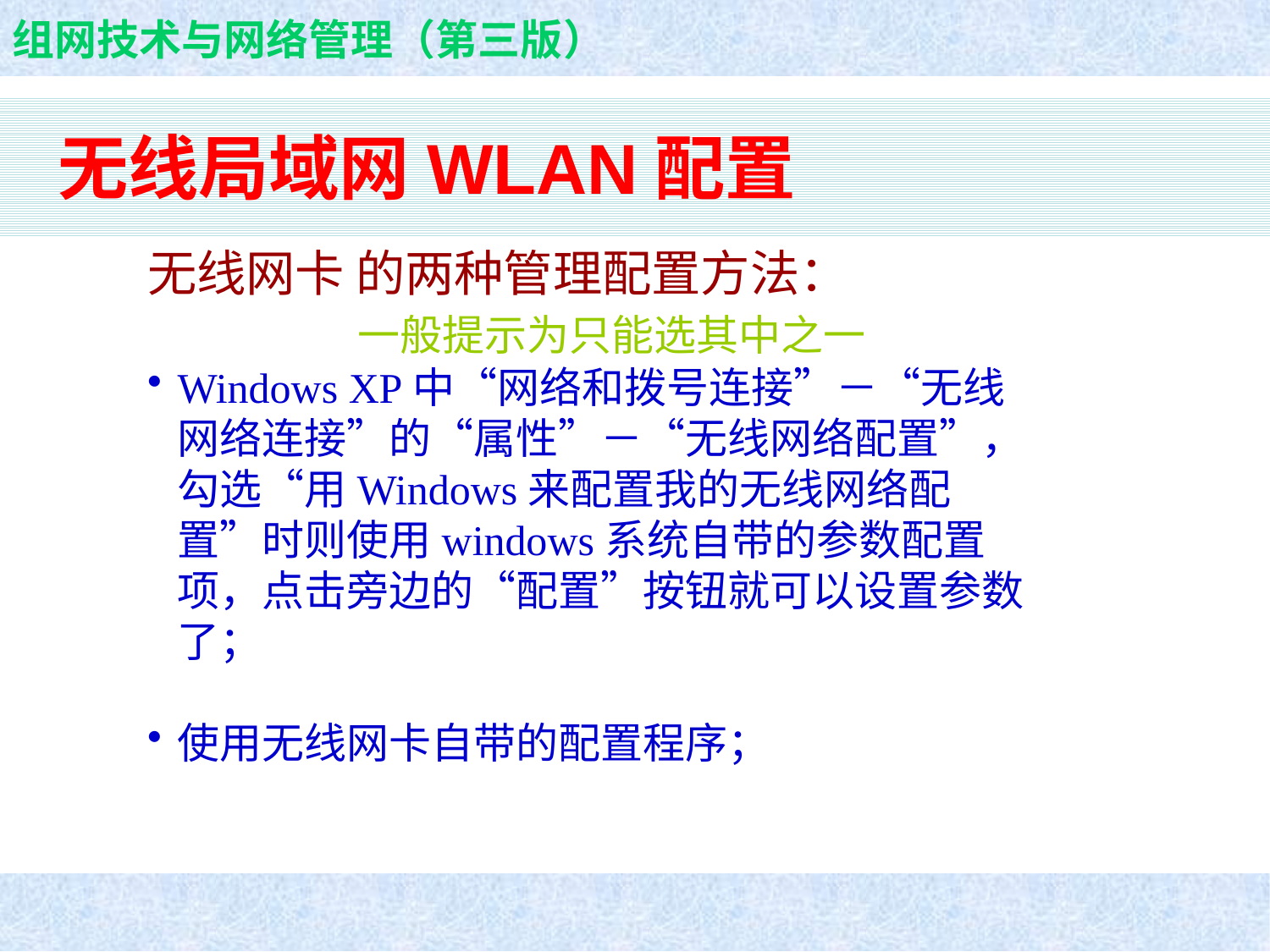

# 无线局域网WLAN配置
无线网卡 的两种管理配置方法：
                  一般提示为只能选其中之一
Windows XP中“网络和拨号连接”－“无线网络连接”的“属性”－“无线网络配置”，勾选“用Windows来配置我的无线网络配置”时则使用windows系统自带的参数配置项，点击旁边的“配置”按钮就可以设置参数了；

使用无线网卡自带的配置程序；